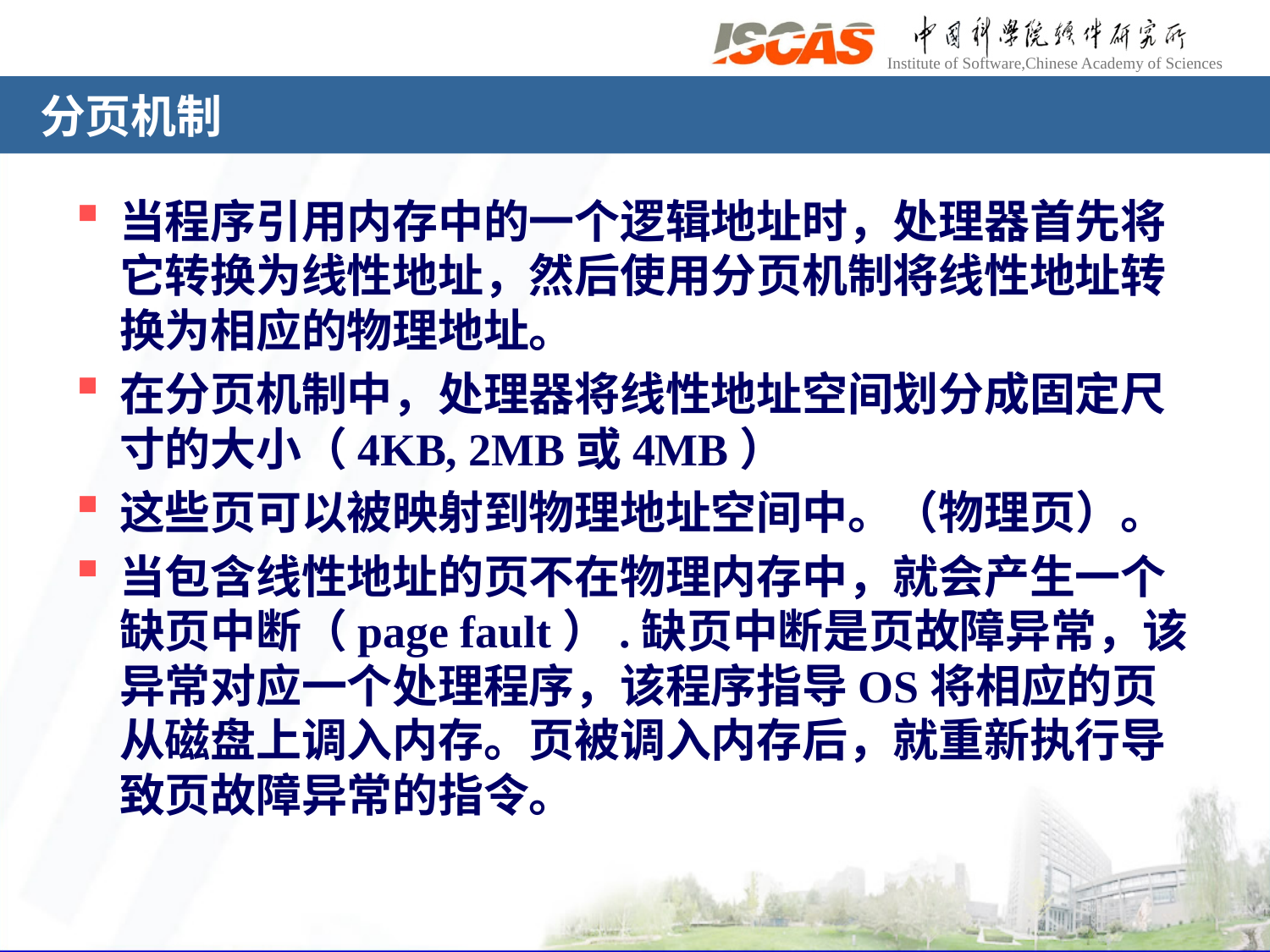

# 分页机制
当程序引用内存中的一个逻辑地址时，处理器首先将它转换为线性地址，然后使用分页机制将线性地址转换为相应的物理地址。
在分页机制中，处理器将线性地址空间划分成固定尺寸的大小（4KB, 2MB或4MB）
这些页可以被映射到物理地址空间中。（物理页）。
当包含线性地址的页不在物理内存中，就会产生一个缺页中断（page fault）.缺页中断是页故障异常，该异常对应一个处理程序，该程序指导OS将相应的页从磁盘上调入内存。页被调入内存后，就重新执行导致页故障异常的指令。